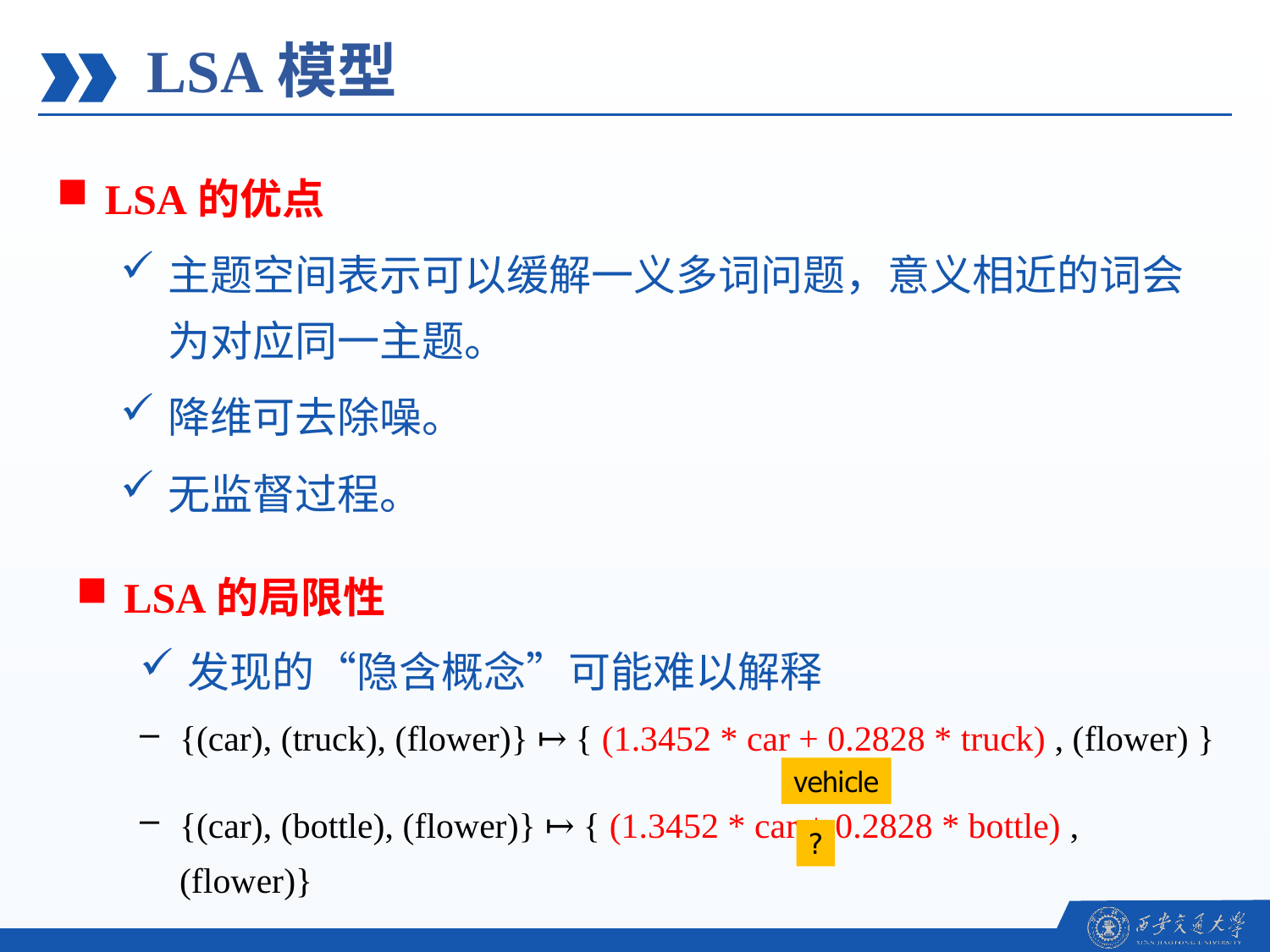

LSA模型
LSA的优点
主题空间表示可以缓解一义多词问题，意义相近的词会为对应同一主题。
降维可去除噪。
无监督过程。
LSA的局限性
发现的“隐含概念”可能难以解释
{(car), (truck), (flower)} ↦ { (1.3452 * car + 0.2828 * truck) , (flower) }
{(car), (bottle), (flower)} ↦ { (1.3452 * car + 0.2828 * bottle) , (flower)}
vehicle
?